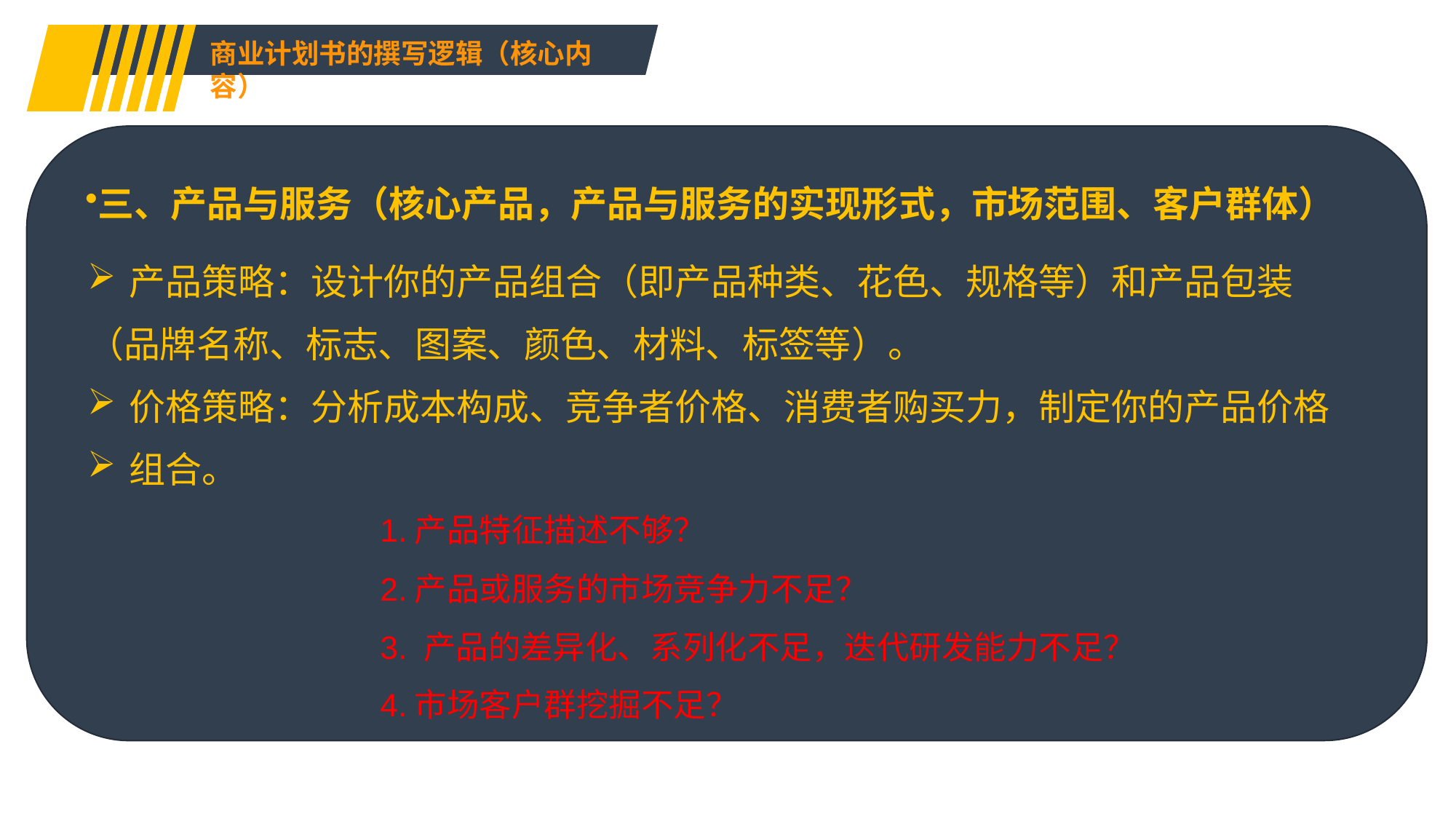

商业计划书的撰写逻辑（核心内容）

三、产品与服务（核心产品，产品与服务的实现形式，市场范围、客户群体）
产品策略：设计你的产品组合（即产品种类、花色、规格等）和产品包装
（品牌名称、标志、图案、颜色、材料、标签等）。
价格策略：分析成本构成、竞争者价格、消费者购买力，制定你的产品价格
组合。
1.产品特征描述不够？
2.产品或服务的市场竞争力不足？
3. 产品的差异化、系列化不足，迭代研发能力不足？
4.市场客户群挖掘不足？